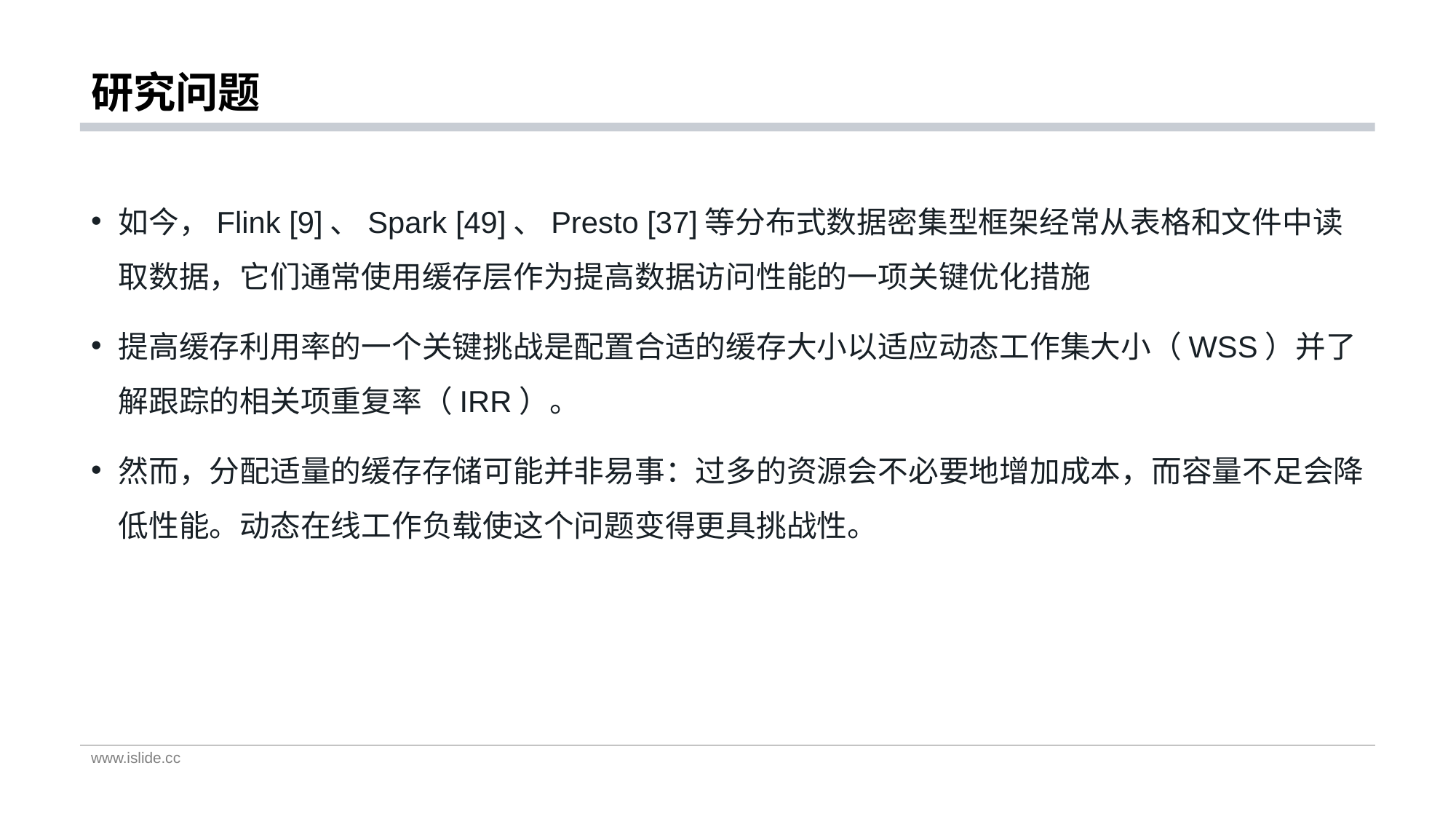

# 研究问题
如今，Flink [9]、Spark [49]、Presto [37]等分布式数据密集型框架经常从表格和文件中读取数据，它们通常使用缓存层作为提高数据访问性能的一项关键优化措施
提高缓存利用率的一个关键挑战是配置合适的缓存大小以适应动态工作集大小（WSS）并了解跟踪的相关项重复率（IRR）。
然而，分配适量的缓存存储可能并非易事：过多的资源会不必要地增加成本，而容量不足会降低性能。动态在线工作负载使这个问题变得更具挑战性。
www.islide.cc
4